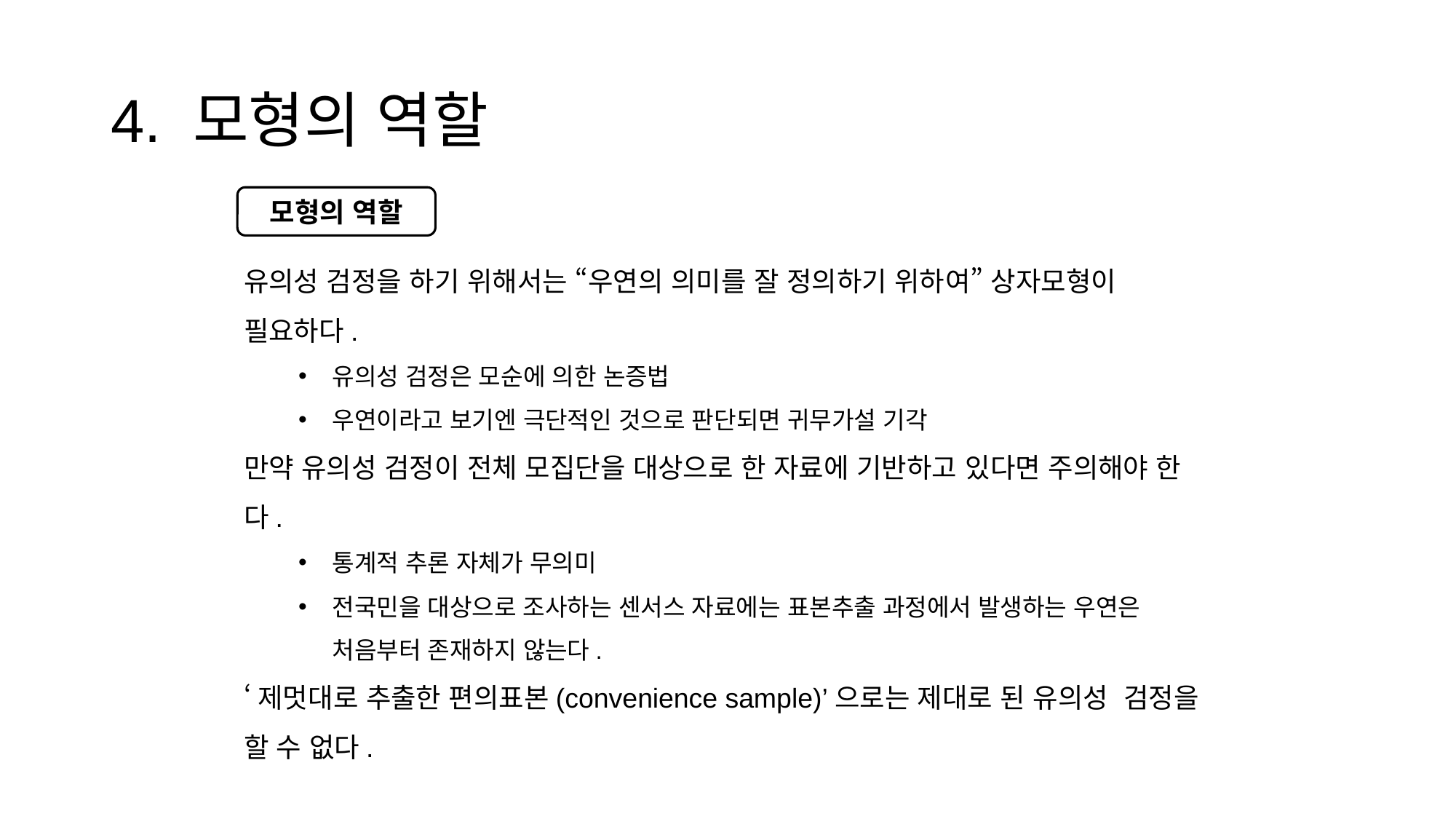

# 4. 모형의 역할
모형의 역할

유의성 검정을 하기 위해서는 “우연의 의미를 잘 정의하기 위하여” 상자모형이 필요하다.
유의성 검정은 모순에 의한 논증법
우연이라고 보기엔 극단적인 것으로 판단되면 귀무가설 기각
만약 유의성 검정이 전체 모집단을 대상으로 한 자료에 기반하고 있다면 주의해야 한다.
통계적 추론 자체가 무의미
전국민을 대상으로 조사하는 센서스 자료에는 표본추출 과정에서 발생하는 우연은 처음부터 존재하지 않는다.
‘제멋대로 추출한 편의표본(convenience sample)’으로는 제대로 된 유의성  검정을 할 수 없다.